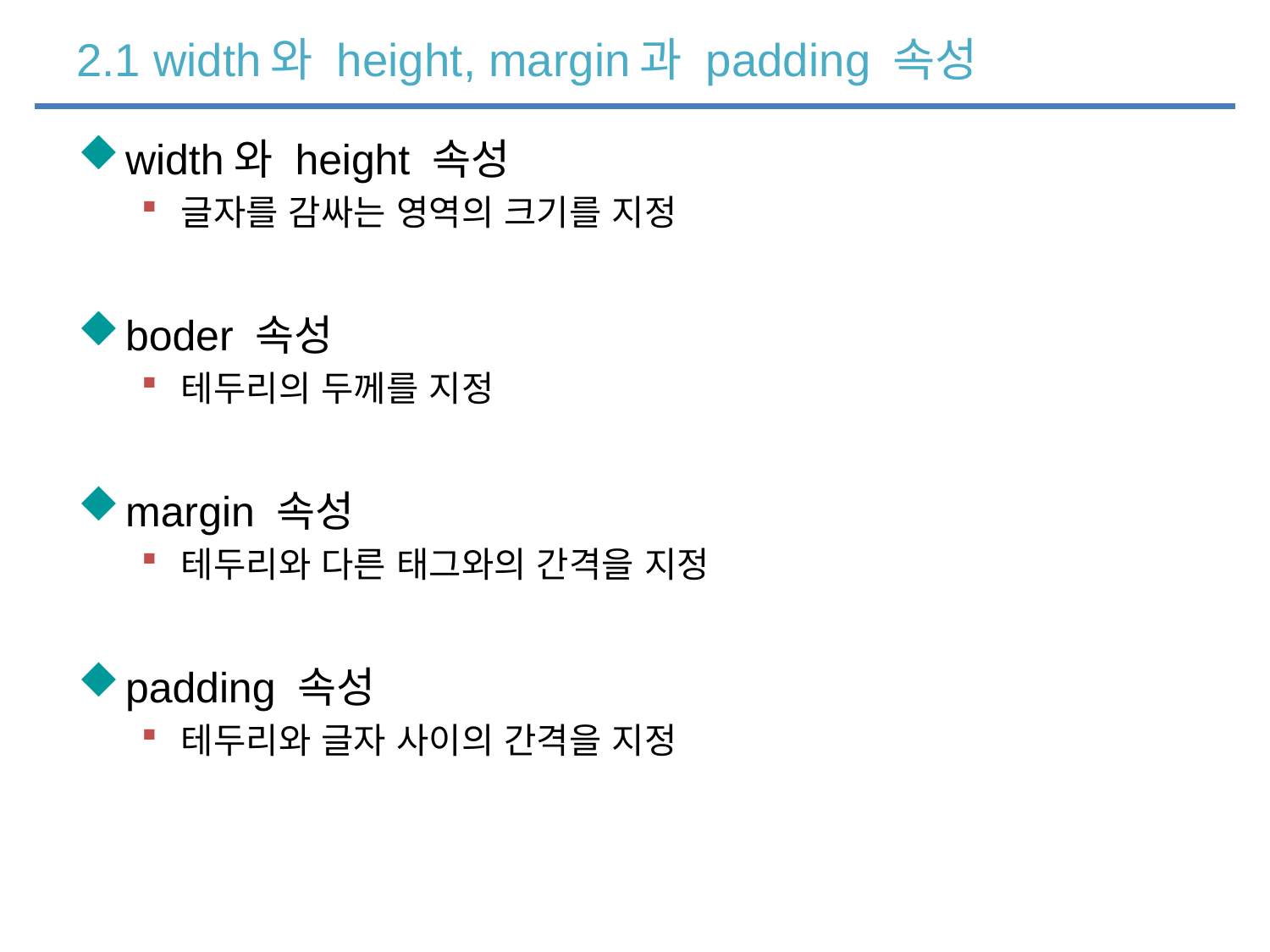

# 2.1 width와 height, margin과 padding 속성
width와 height 속성
글자를 감싸는 영역의 크기를 지정

boder 속성
테두리의 두께를 지정

margin 속성
테두리와 다른 태그와의 간격을 지정

padding 속성
테두리와 글자 사이의 간격을 지정